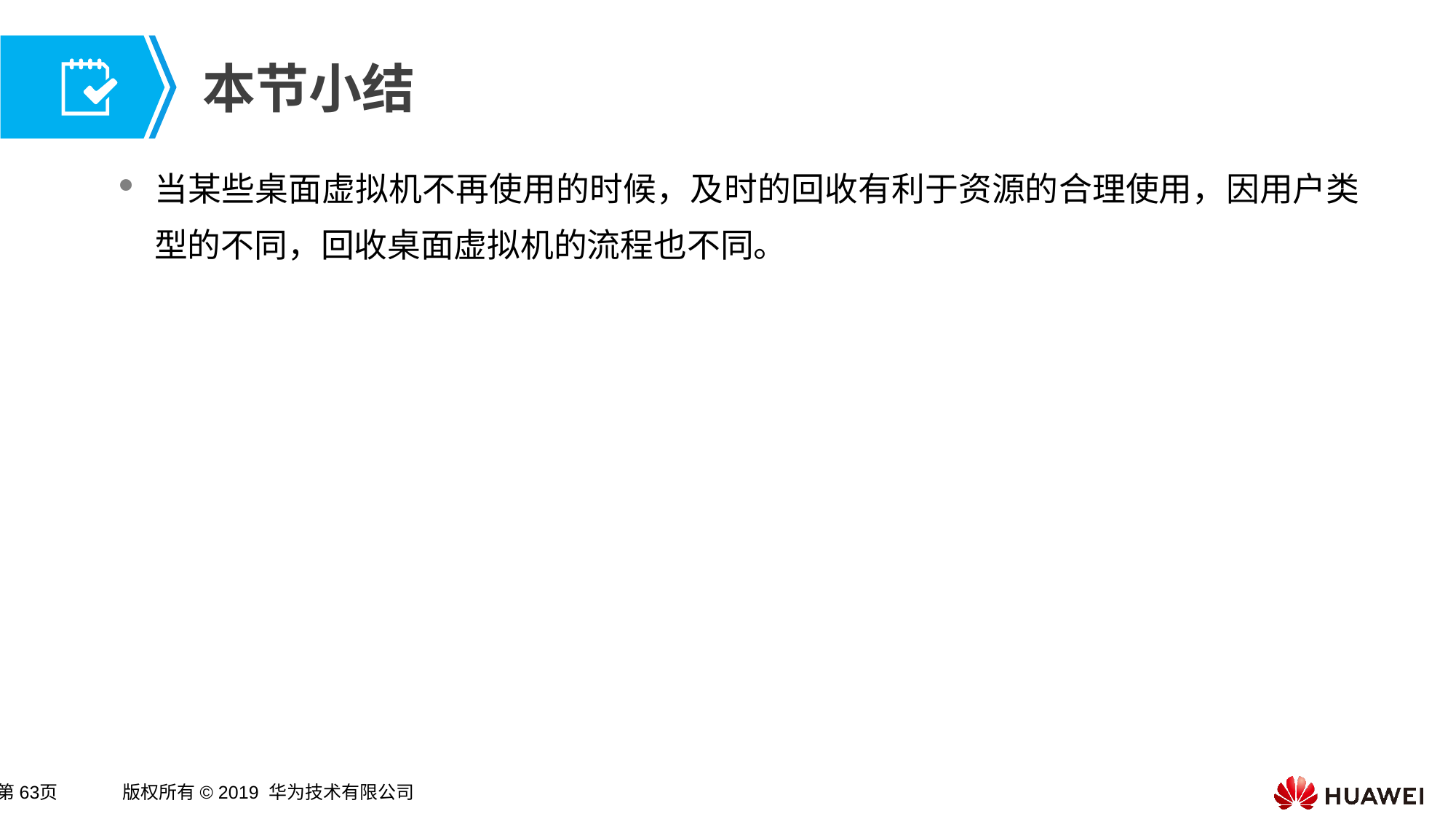

当某些桌面虚拟机不再使用的时候，及时的回收有利于资源的合理使用，因用户类型的不同，回收桌面虚拟机的流程也不同。